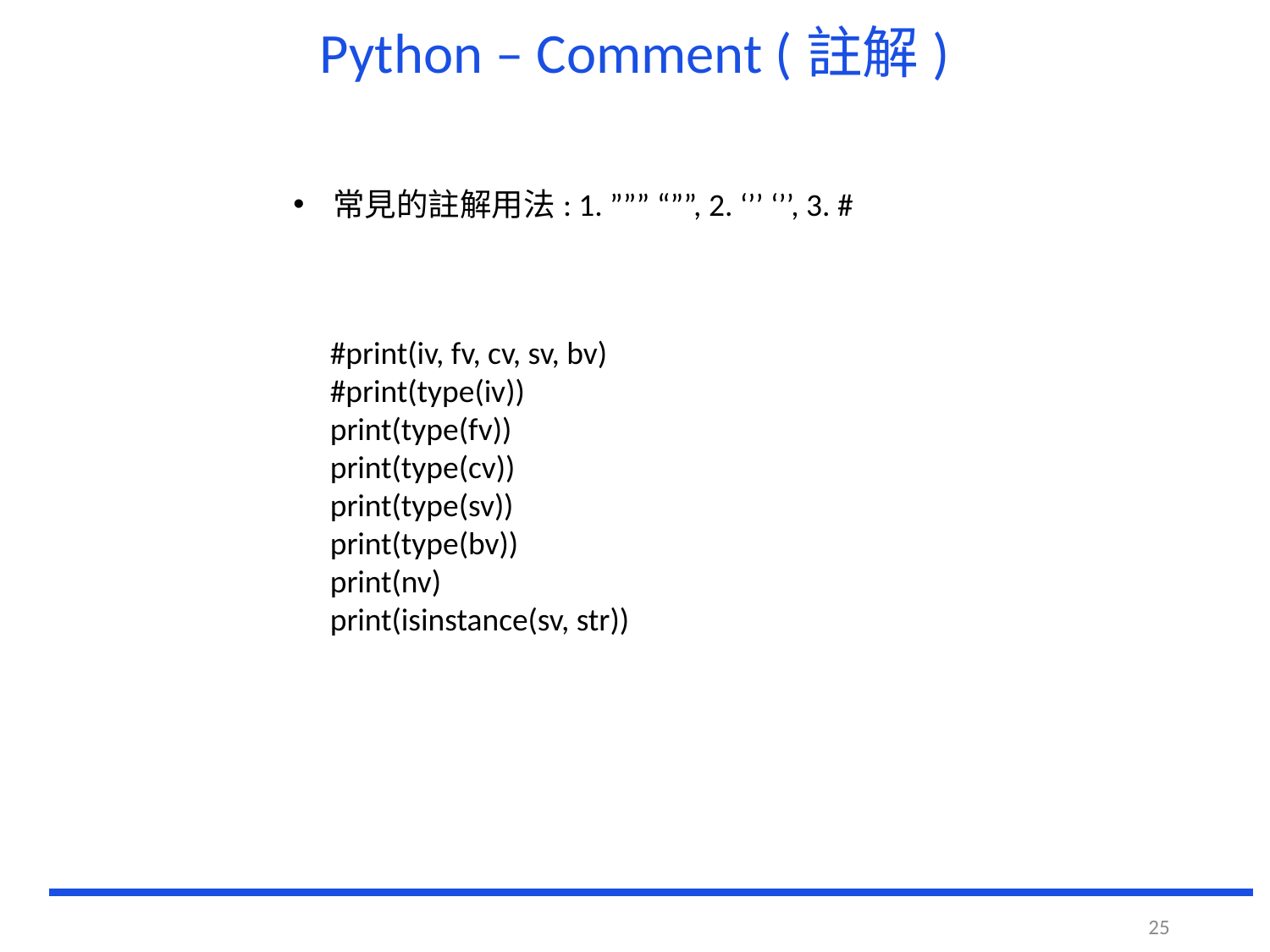

# Python – Comment (註解)
常見的註解用法: 1. ””” “””, 2. ‘’’ ‘’’, 3. #
﻿#print(iv, fv, cv, sv, bv)
#print(type(iv))
print(type(fv))
print(type(cv))
print(type(sv))
print(type(bv))
print(nv)
print(isinstance(sv, str))
25